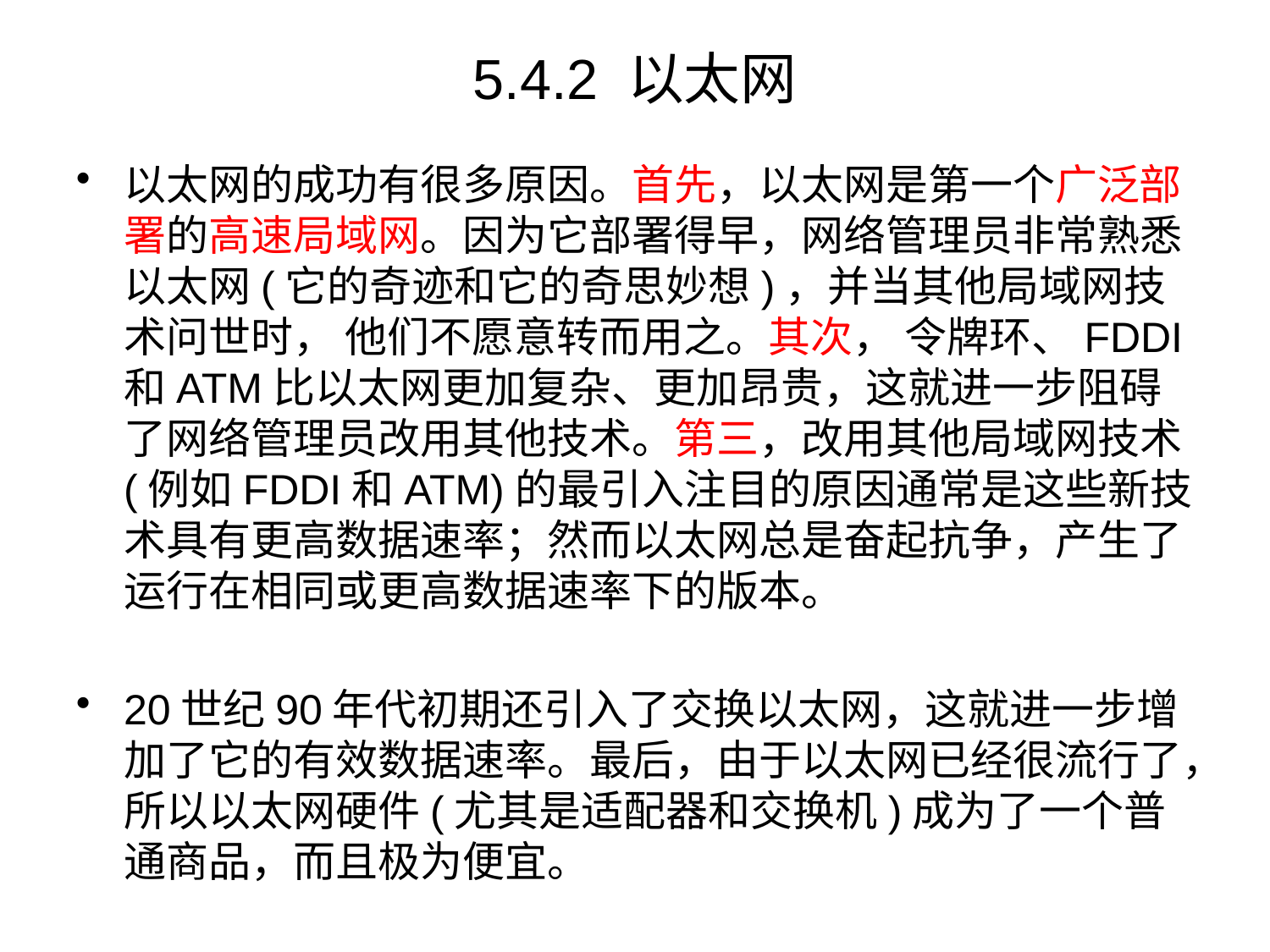

# 5.4.2 以太网
以太网的成功有很多原因。首先，以太网是第一个广泛部署的高速局域网。因为它部署得早，网络管理员非常熟悉以太网(它的奇迹和它的奇思妙想)，并当其他局域网技术问世时， 他们不愿意转而用之。其次， 令牌环、FDDI和ATM比以太网更加复杂、更加昂贵，这就进一步阻碍了网络管理员改用其他技术。第三，改用其他局域网技术(例如FDDI和ATM)的最引入注目的原因通常是这些新技术具有更高数据速率；然而以太网总是奋起抗争，产生了运行在相同或更高数据速率下的版本。

20世纪90年代初期还引入了交换以太网，这就进一步增加了它的有效数据速率。最后，由于以太网已经很流行了，所以以太网硬件(尤其是适配器和交换机)成为了一个普通商品，而且极为便宜。